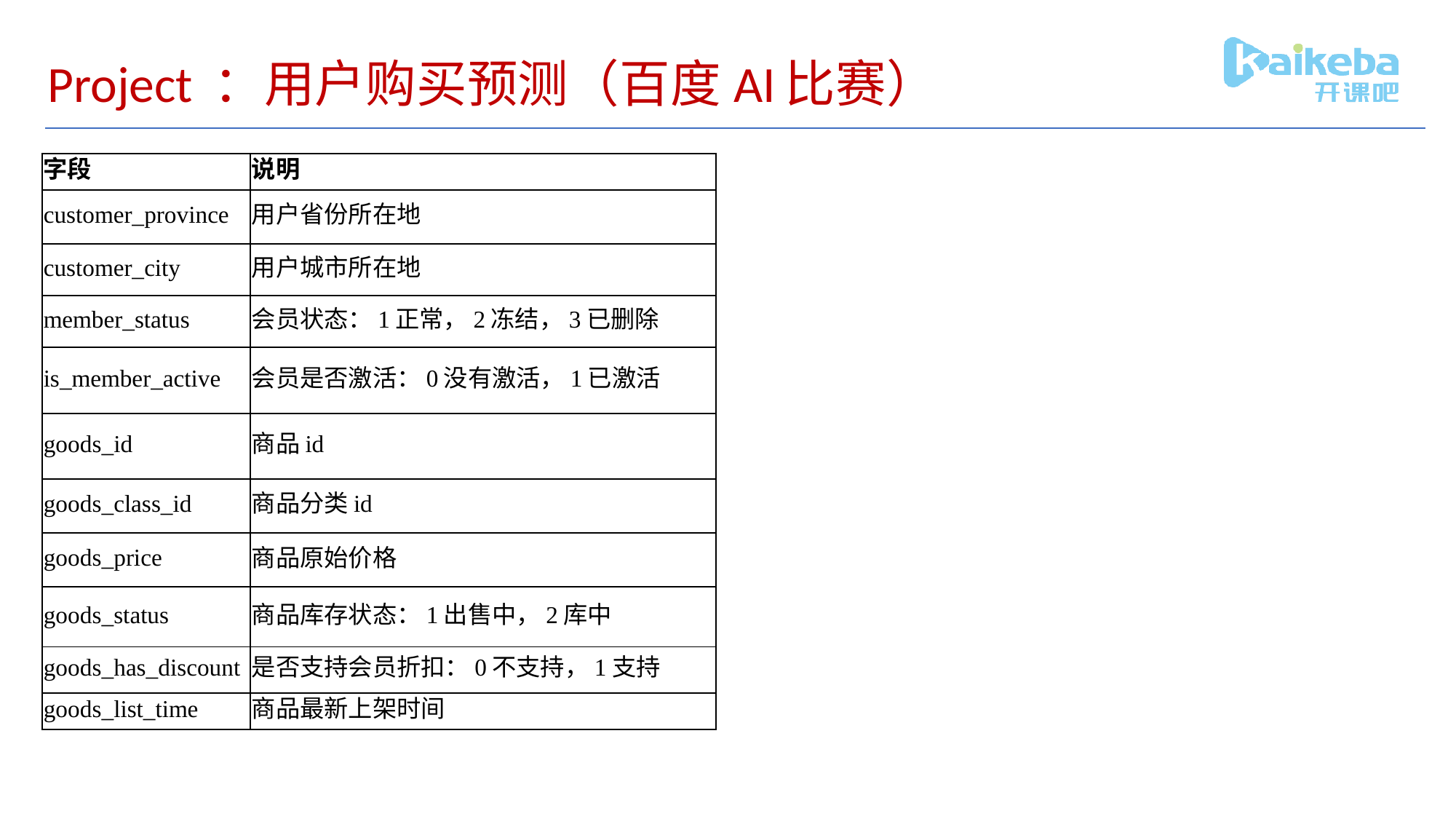

# Project ：用户购买预测（百度AI比赛）
| 字段 | 说明 |
| --- | --- |
| customer\_province | 用户省份所在地 |
| customer\_city | 用户城市所在地 |
| member\_status | 会员状态：1正常，2冻结，3已删除 |
| is\_member\_active | 会员是否激活：0没有激活，1已激活 |
| goods\_id | 商品id |
| goods\_class\_id | 商品分类id |
| goods\_price | 商品原始价格 |
| goods\_status | 商品库存状态：1出售中，2库中 |
| goods\_has\_discount | 是否支持会员折扣：0不支持，1支持 |
| goods\_list\_time | 商品最新上架时间 |